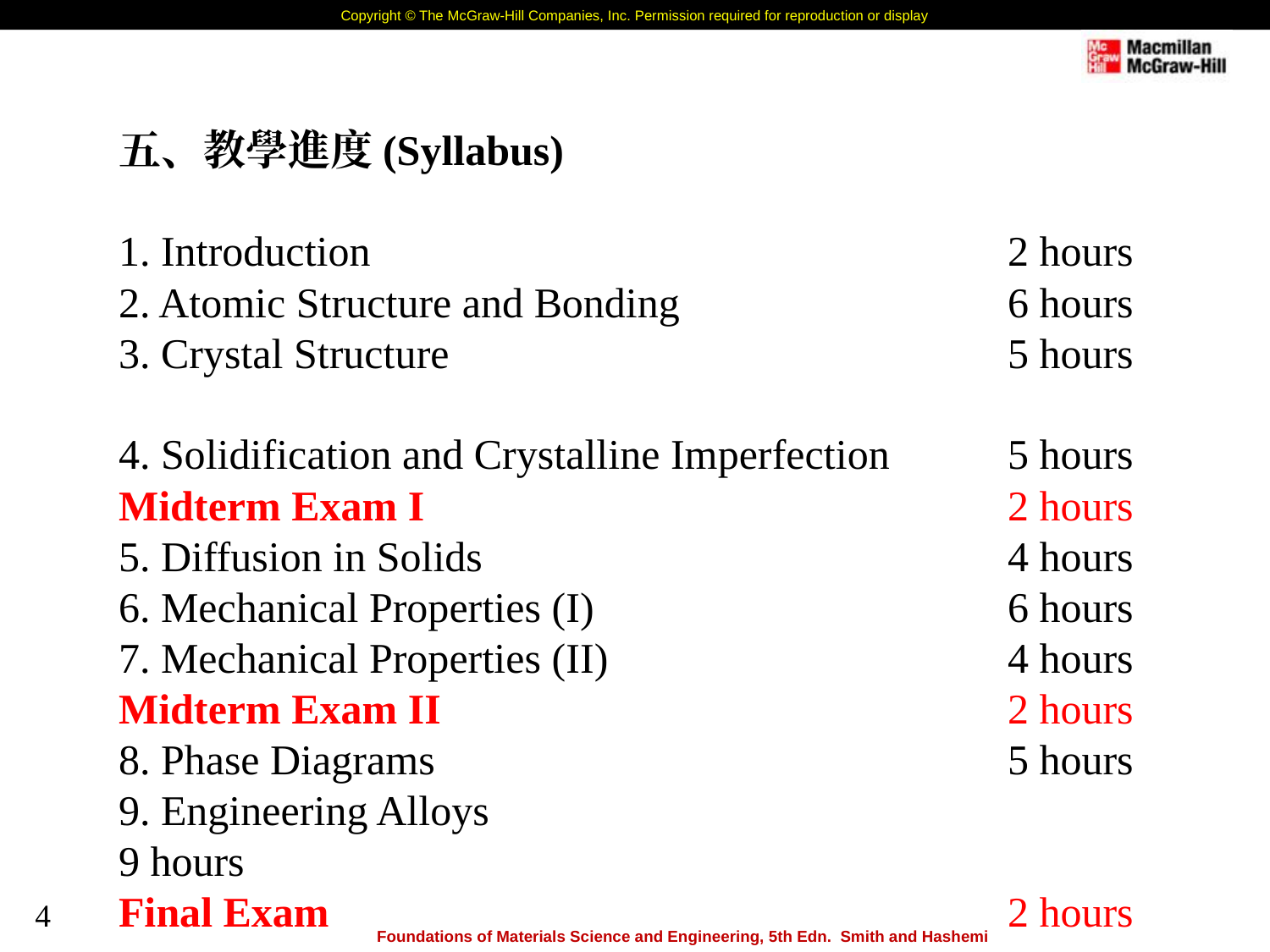

五、教學進度(Syllabus)

1. Introduction                                			2 hours
2. Atomic Structure and Bonding                 		6 hours
3. Crystal Structure                            			5 hours
4. Solidification and Crystalline Imperfection       	5 hours
Midterm Exam I					2 hours
5. Diffusion in Solids                          		4 hours
6. Mechanical Properties (I)                     		6 hours
7. Mechanical Properties (II)                     		4 hours
Midterm Exam II				 	2 hours
8. Phase Diagrams                             			5 hours
9. Engineering Alloys                         			9 hours
Final Exam 					 	2 hours
4